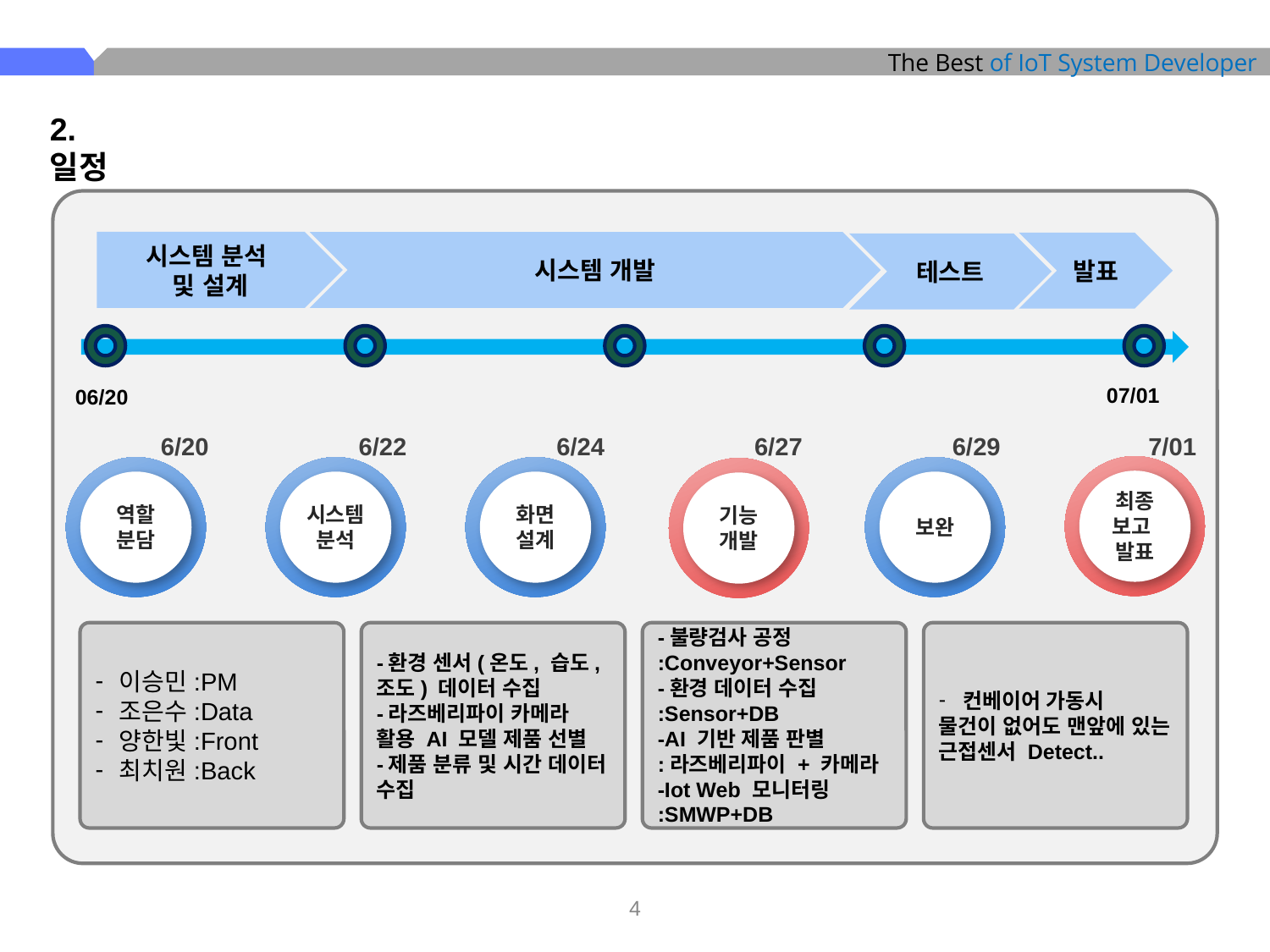

2. 일정

시스템 분석
및 설계
시스템 개발
발표
테스트

07/01
06/20
6/20
6/22
6/24
6/27
6/29
7/01

최종
보고
발표

역할
분담

시스템 분석

화면
설계

보완

기능
개발
이승민:PM
조은수:Data
양한빛:Front
최치원:Back
-환경 센서(온도, 습도, 조도) 데이터 수집
-라즈베리파이 카메라 활용 AI 모델 제품 선별
-제품 분류 및 시간 데이터 수집
-불량검사 공정
:Conveyor+Sensor
-환경 데이터 수집
:Sensor+DB
-AI 기반 제품 판별
:라즈베리파이 + 카메라
-Iot Web 모니터링
:SMWP+DB
컨베이어 가동시
물건이 없어도 맨앞에 있는 근접센서 Detect..
4